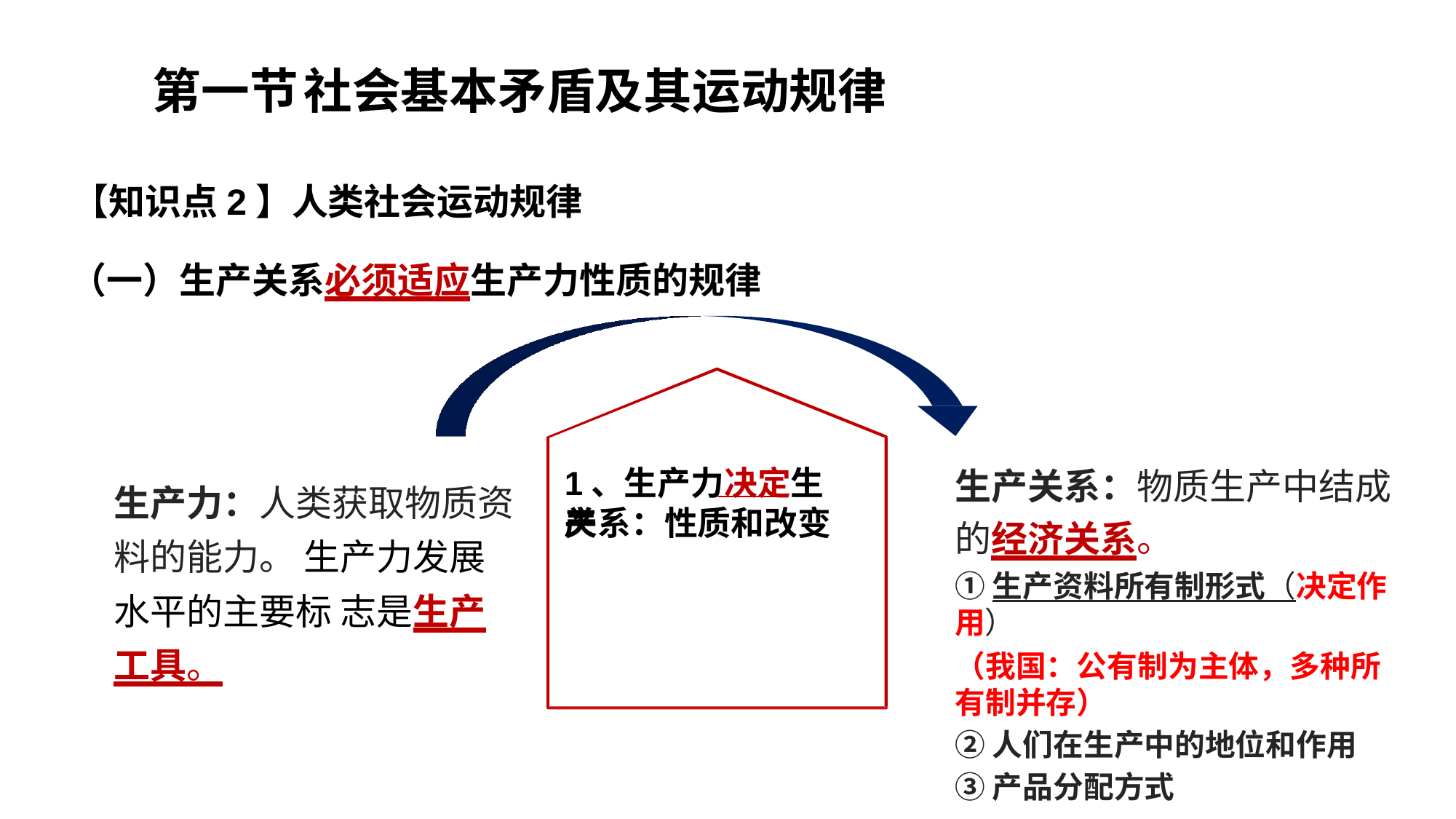

第一节	社会基本矛盾及其运动规律
【知识点2】人类社会运动规律

（一）生产关系必须适应生产力性质的规律

生产关系：物质生产中结成 的经济关系。
①生产资料所有制形式（决定作用）
（我国：公有制为主体，多种所有制并存）
②人们在生产中的地位和作用
③产品分配方式
1、生产力决定生产
生产力：人类获取物质资 料的能力。 生产力发展水平的主要标 志是生产工具。

关系：性质和改变